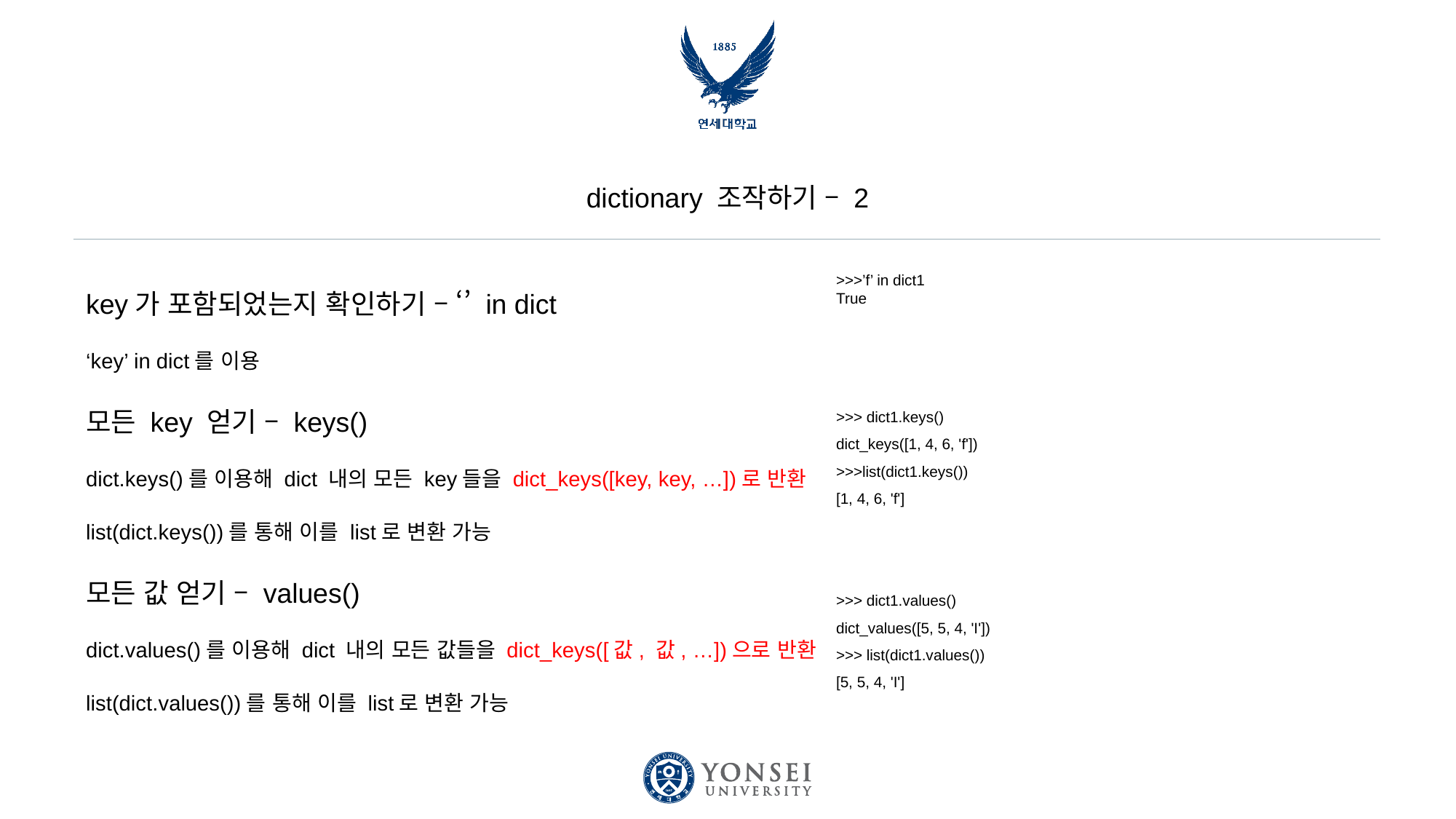

# dictionary 조작하기 – 2
key가 포함되었는지 확인하기 – ‘’ in dict
‘key’ in dict를 이용
모든 key 얻기 – keys()
dict.keys()를 이용해 dict 내의 모든 key들을 dict_keys([key, key, …])로 반환
list(dict.keys())를 통해 이를 list로 변환 가능
모든 값 얻기 – values()
dict.values()를 이용해 dict 내의 모든 값들을 dict_keys([값, 값, …])으로 반환
list(dict.values())를 통해 이를 list로 변환 가능
>>>’f’ in dict1
True
>>> dict1.keys()
dict_keys([1, 4, 6, 'f'])
>>>list(dict1.keys())
[1, 4, 6, 'f']
>>> dict1.values()
dict_values([5, 5, 4, 'I'])
>>> list(dict1.values())
[5, 5, 4, 'I']